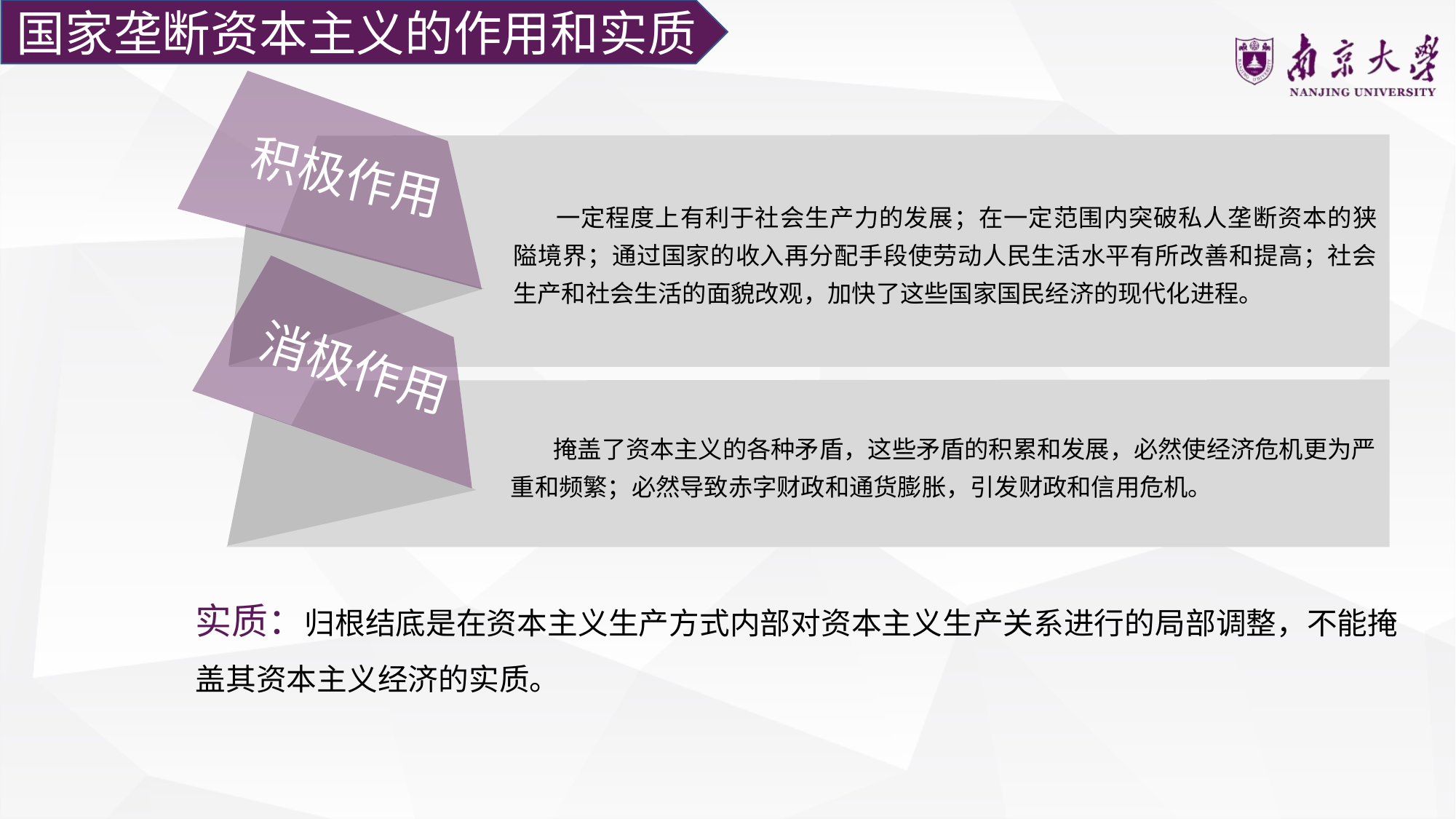

国家垄断资本主义的作用和实质

积极作用
一定程度上有利于社会生产力的发展；在一定范围内突破私人垄断资本的狭隘境界；通过国家的收入再分配手段使劳动人民生活水平有所改善和提高；社会生产和社会生活的面貌改观，加快了这些国家国民经济的现代化进程。

消极作用
掩盖了资本主义的各种矛盾，这些矛盾的积累和发展，必然使经济危机更为严重和频繁；必然导致赤字财政和通货膨胀，引发财政和信用危机。

实质：归根结底是在资本主义生产方式内部对资本主义生产关系进行的局部调整，不能掩盖其资本主义经济的实质。